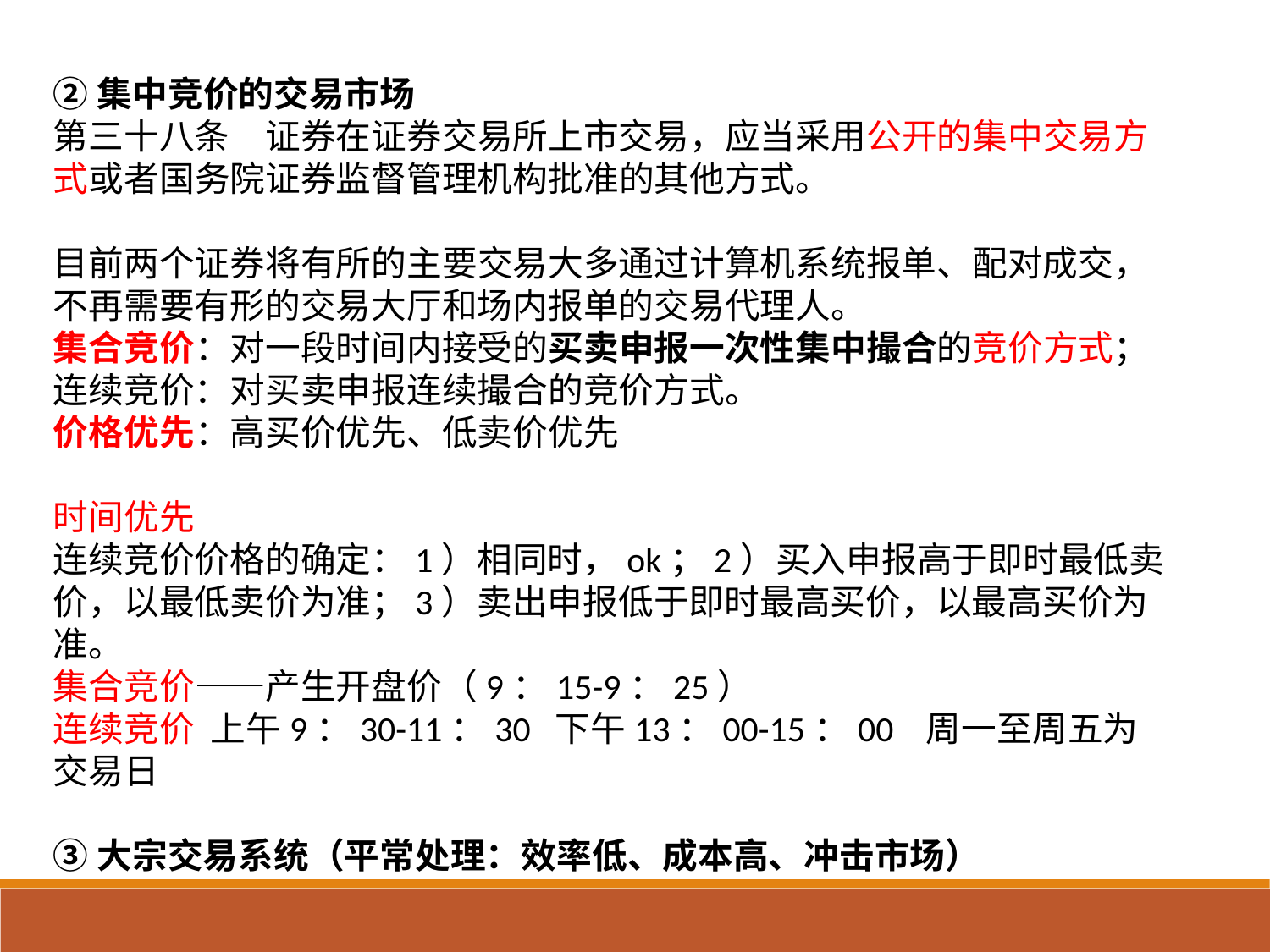

②集中竞价的交易市场
第三十八条　证券在证券交易所上市交易，应当采用公开的集中交易方式或者国务院证券监督管理机构批准的其他方式。

目前两个证券将有所的主要交易大多通过计算机系统报单、配对成交，不再需要有形的交易大厅和场内报单的交易代理人。
集合竞价：对一段时间内接受的买卖申报一次性集中撮合的竞价方式；连续竞价：对买卖申报连续撮合的竞价方式。
价格优先：高买价优先、低卖价优先

时间优先
连续竞价价格的确定：1）相同时，ok；2）买入申报高于即时最低卖价，以最低卖价为准；3）卖出申报低于即时最高买价，以最高买价为准。
集合竞价——产生开盘价（9：15-9：25）
连续竞价  上午9：30-11：30  下午13：00-15：00   周一至周五为交易日

③大宗交易系统（平常处理：效率低、成本高、冲击市场）